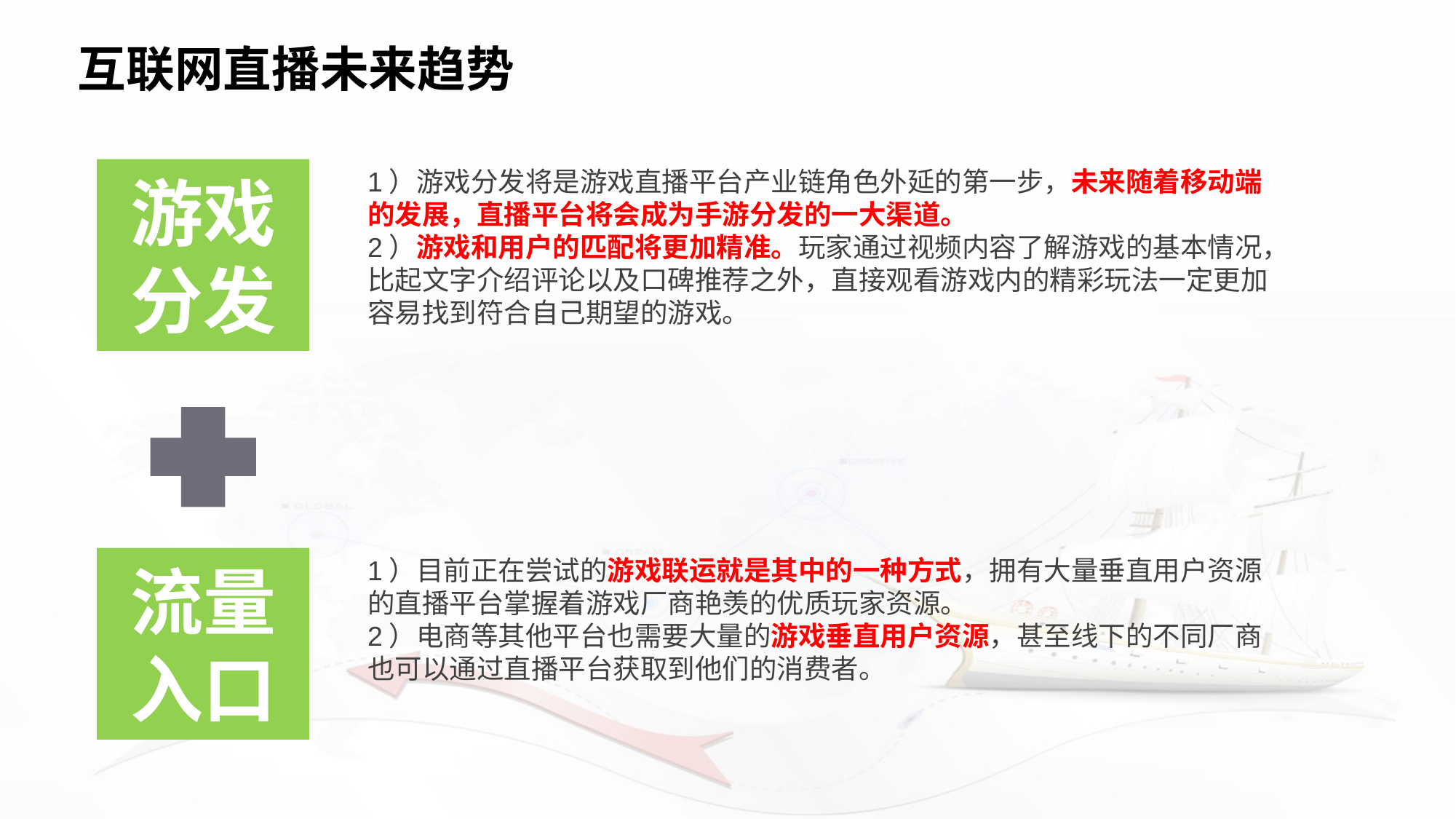

# 互联网直播未来趋势
游戏分发
1）游戏分发将是游戏直播平台产业链角色外延的第一步，未来随着移动端的发展，直播平台将会成为手游分发的一大渠道。
2）游戏和用户的匹配将更加精准。玩家通过视频内容了解游戏的基本情况，比起文字介绍评论以及口碑推荐之外，直接观看游戏内的精彩玩法一定更加容易找到符合自己期望的游戏。

流量入口
1）目前正在尝试的游戏联运就是其中的一种方式，拥有大量垂直用户资源的直播平台掌握着游戏厂商艳羡的优质玩家资源。
2）电商等其他平台也需要大量的游戏垂直用户资源，甚至线下的不同厂商也可以通过直播平台获取到他们的消费者。